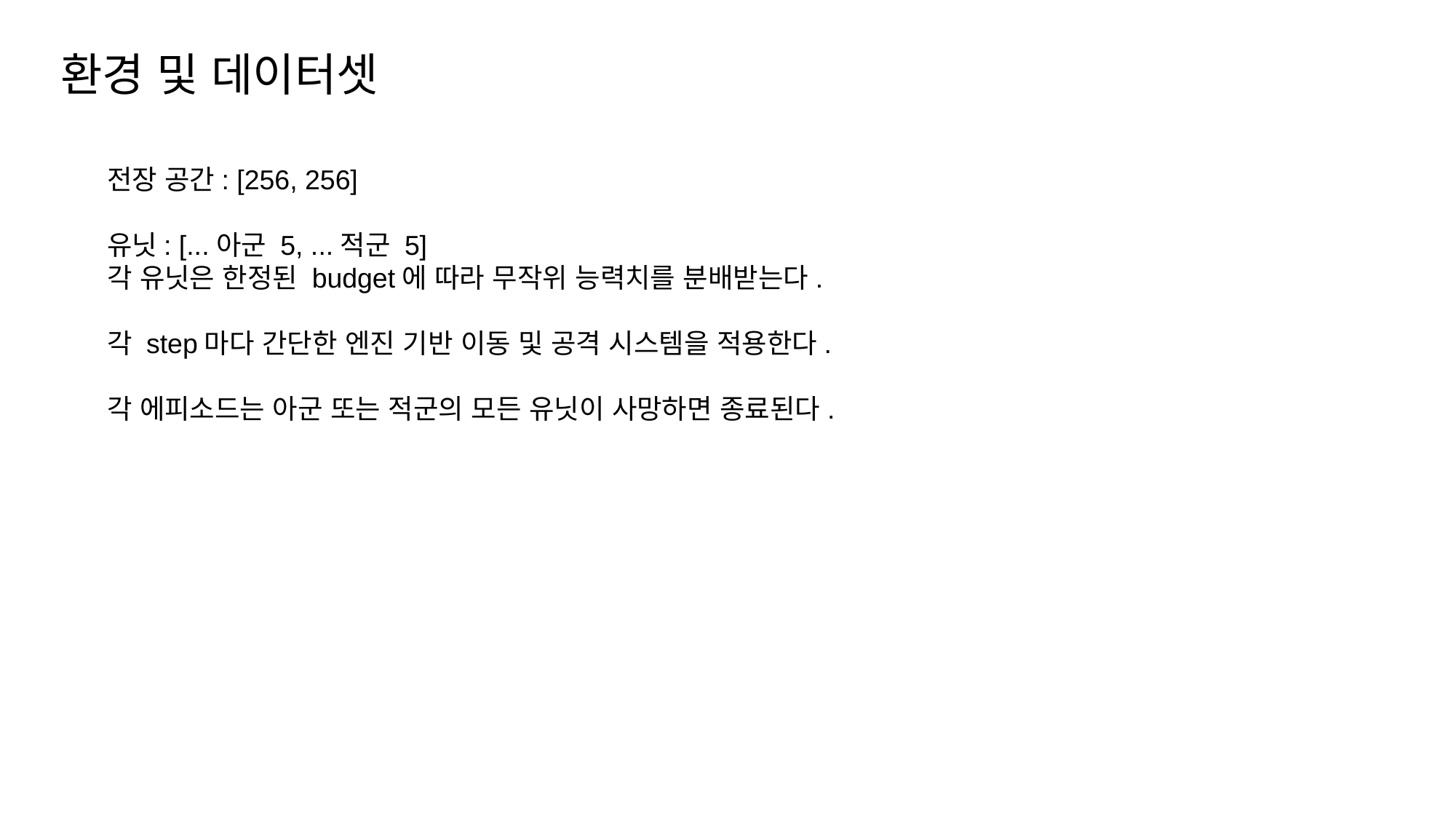

환경 및 데이터셋
전장 공간: [256, 256]

유닛: [...아군 5, ...적군 5]
각 유닛은 한정된 budget에 따라 무작위 능력치를 분배받는다.

각 step마다 간단한 엔진 기반 이동 및 공격 시스템을 적용한다.

각 에피소드는 아군 또는 적군의 모든 유닛이 사망하면 종료된다.